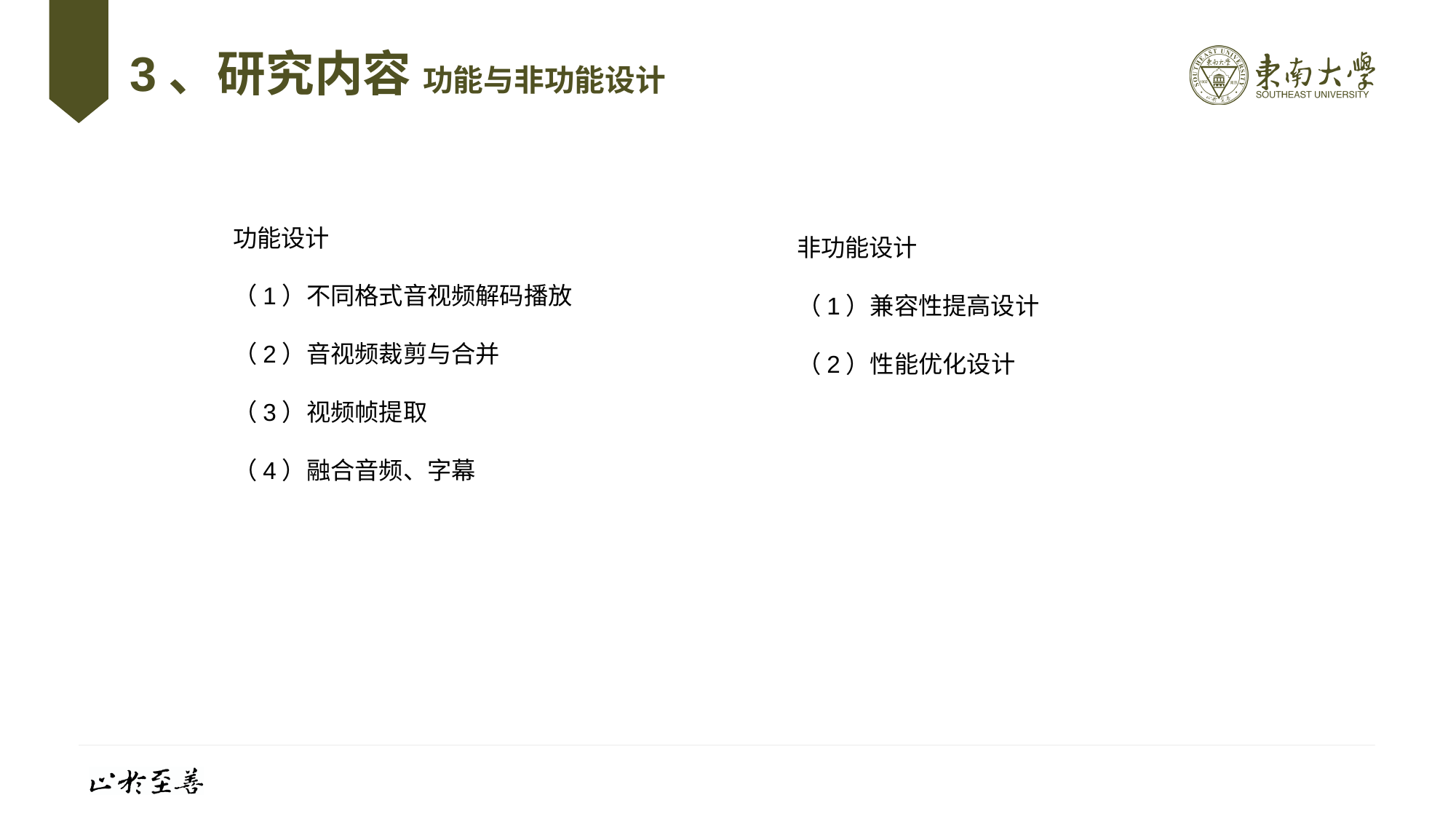

# 3、研究内容 功能与非功能设计
功能设计

（1）不同格式音视频解码播放

（2）音视频裁剪与合并

（3）视频帧提取

（4）融合音频、字幕

非功能设计

（1）兼容性提高设计

（2）性能优化设计

10